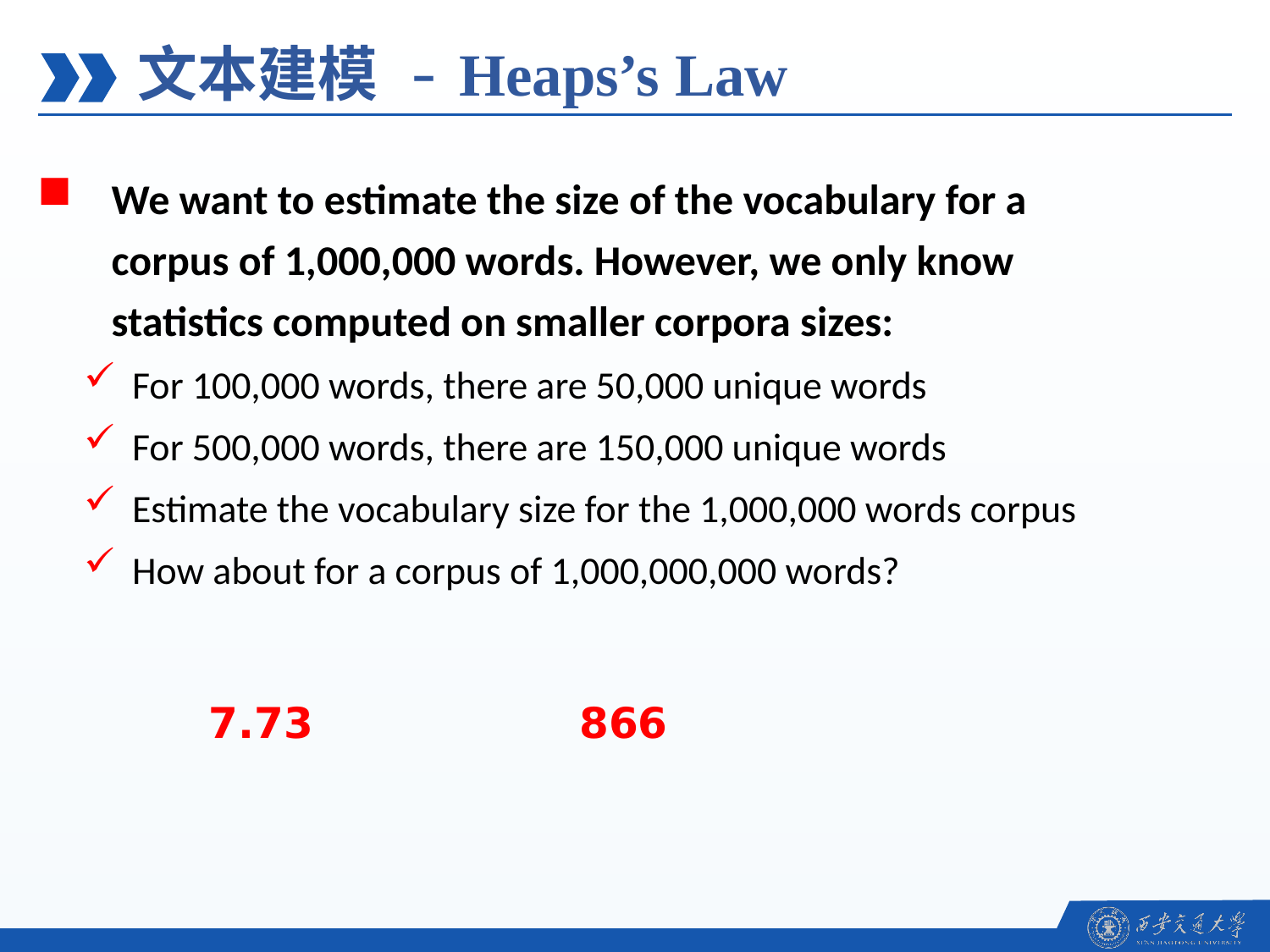

文本建模 - Heaps’s Law
We want to estimate the size of the vocabulary for a corpus of 1,000,000 words. However, we only know statistics computed on smaller corpora sizes:
For 100,000 words, there are 50,000 unique words
For 500,000 words, there are 150,000 unique words
Estimate the vocabulary size for the 1,000,000 words corpus
How about for a corpus of 1,000,000,000 words?
7.73
866